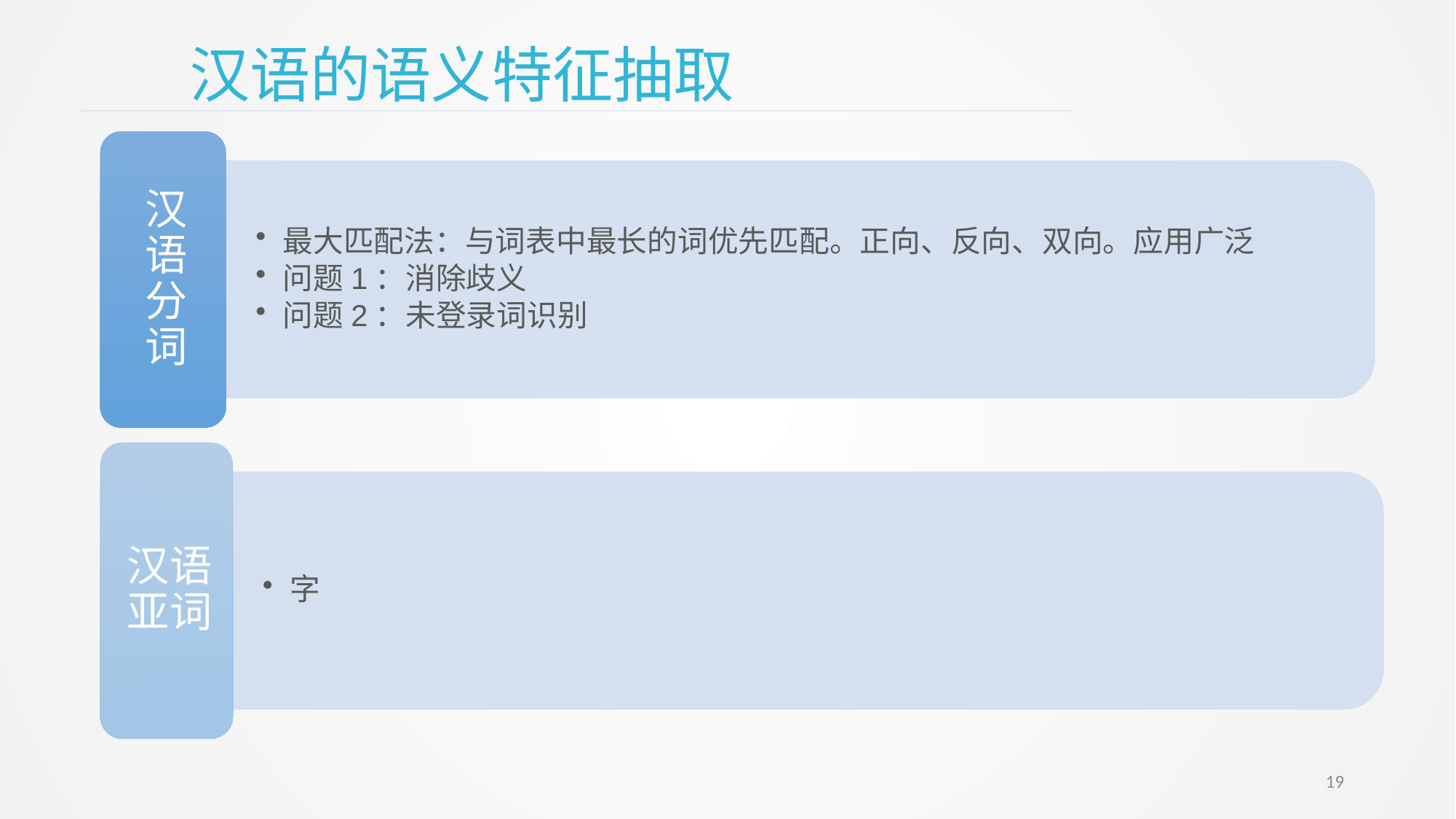

汉语的语义特征抽取

最大匹配法：与词表中最长的词优先匹配。正向、反向、双向。应用广泛
问题1：消除歧义
问题2：未登录词识别
汉语分词
字
汉语亚词
19